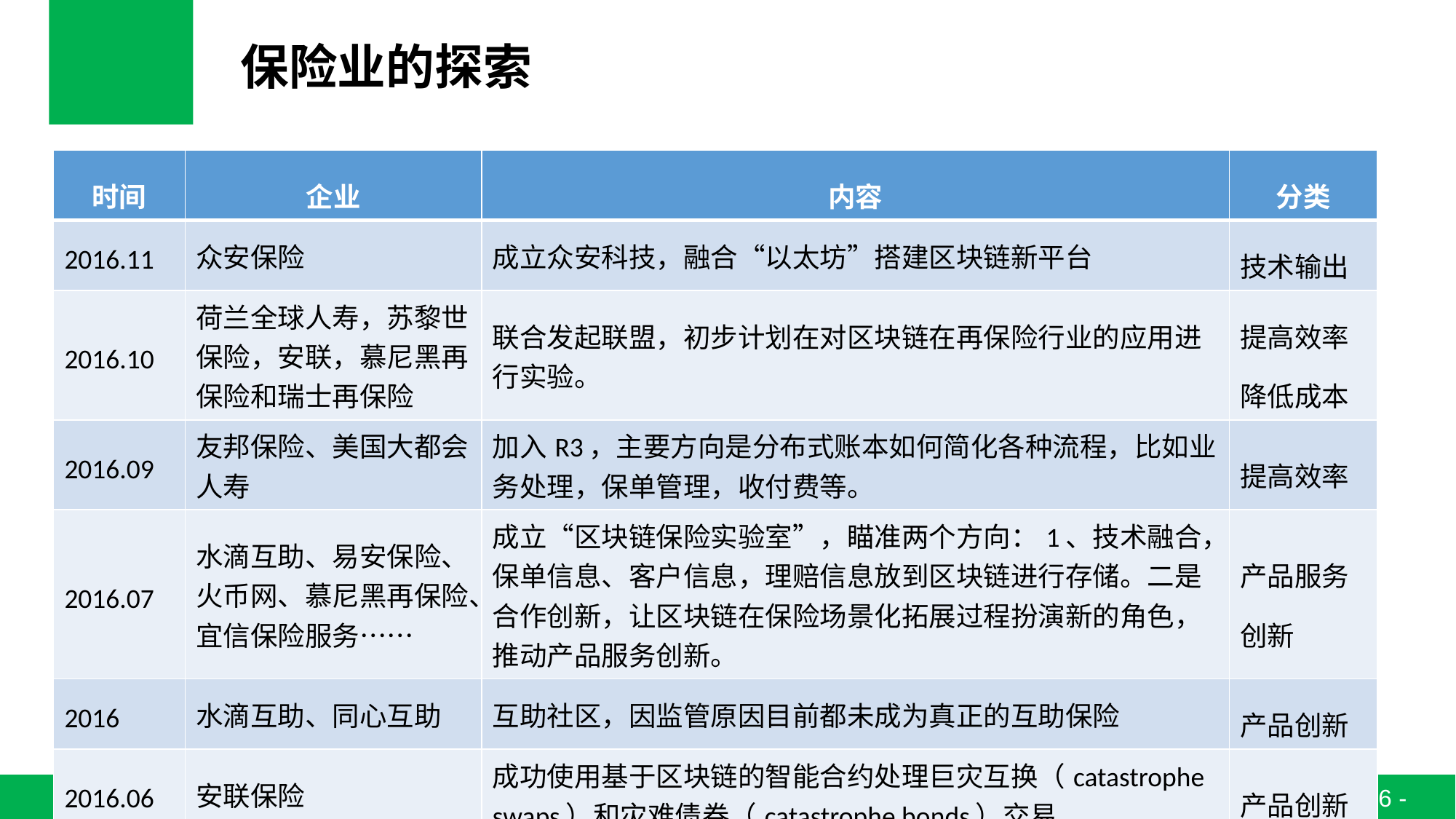

# 保险业的探索
| 时间 | 企业 | 内容 | 分类 |
| --- | --- | --- | --- |
| 2016.11 | 众安保险 | 成立众安科技，融合“以太坊”搭建区块链新平台 | 技术输出 |
| 2016.10 | 荷兰全球人寿，苏黎世保险，安联，慕尼黑再保险和瑞士再保险 | 联合发起联盟，初步计划在对区块链在再保险行业的应用进行实验。 | 提高效率 降低成本 |
| 2016.09 | 友邦保险、美国大都会人寿 | 加入R3，主要方向是分布式账本如何简化各种流程，比如业务处理，保单管理，收付费等。 | 提高效率 |
| 2016.07 | 水滴互助、易安保险、火币网、慕尼黑再保险、宜信保险服务…… | 成立“区块链保险实验室”，瞄准两个方向：1、技术融合，保单信息、客户信息，理赔信息放到区块链进行存储。二是合作创新，让区块链在保险场景化拓展过程扮演新的角色，推动产品服务创新。 | 产品服务创新 |
| 2016 | 水滴互助、同心互助 | 互助社区，因监管原因目前都未成为真正的互助保险 | 产品创新 |
| 2016.06 | 安联保险 | 成功使用基于区块链的智能合约处理巨灾互换（catastrophe swaps）和灾难债券（catastrophe bonds）交易 | 产品创新 |